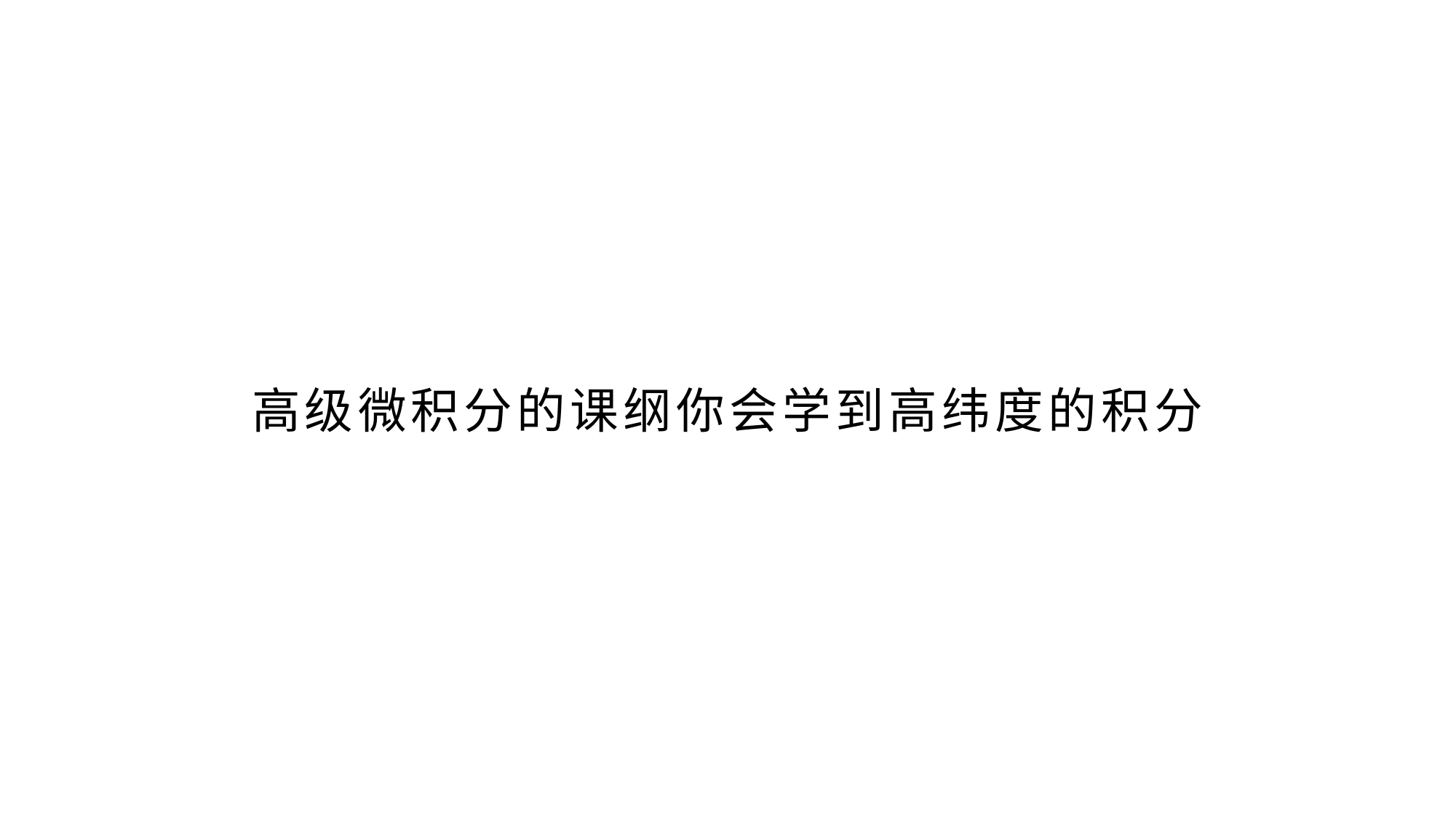

高级微积分的课纲你会学到高纬度的积分
这些就是理科在这个章节学的四种线